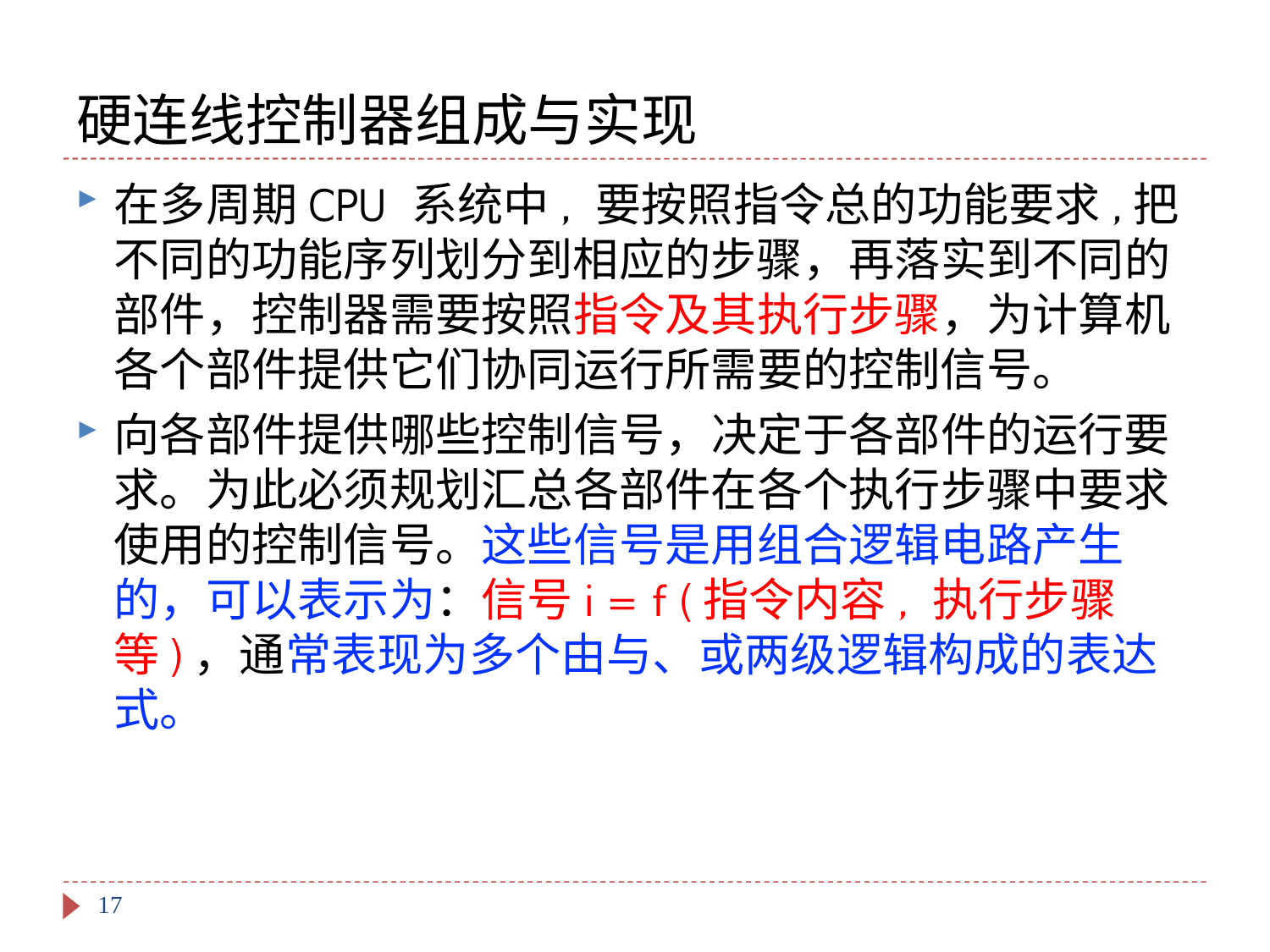

# 硬连线控制器组成与实现
在多周期CPU 系统中, 要按照指令总的功能要求,把不同的功能序列划分到相应的步骤，再落实到不同的部件，控制器需要按照指令及其执行步骤，为计算机各个部件提供它们协同运行所需要的控制信号。
向各部件提供哪些控制信号，决定于各部件的运行要求。为此必须规划汇总各部件在各个执行步骤中要求使用的控制信号。这些信号是用组合逻辑电路产生的，可以表示为：信号i = f (指令内容, 执行步骤等)，通常表现为多个由与、或两级逻辑构成的表达式。

17